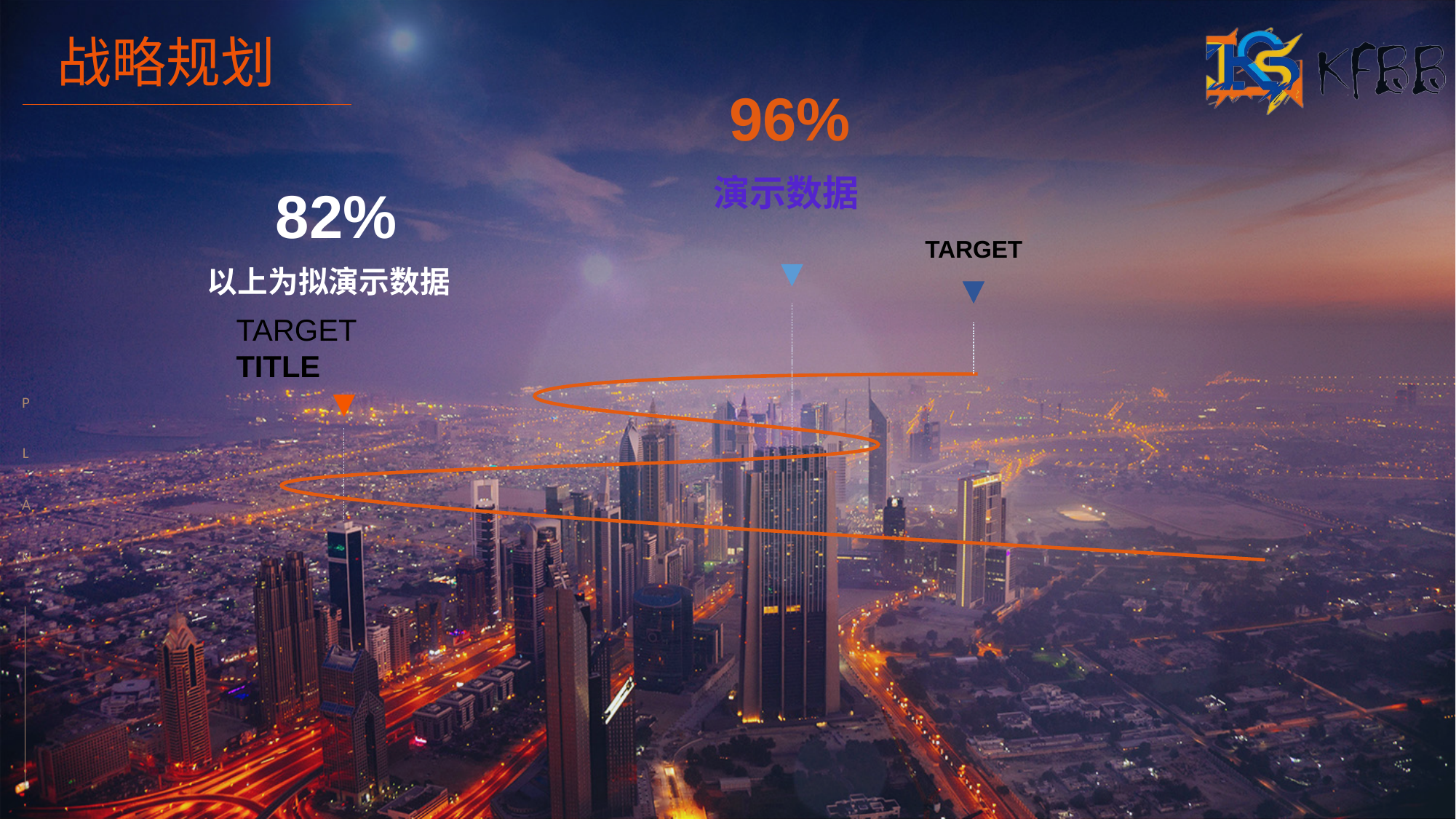

战略规划
96%
演示数据
82%

以上为拟演示数据
TARGET TITLE

TARGET

P
 L
A
N